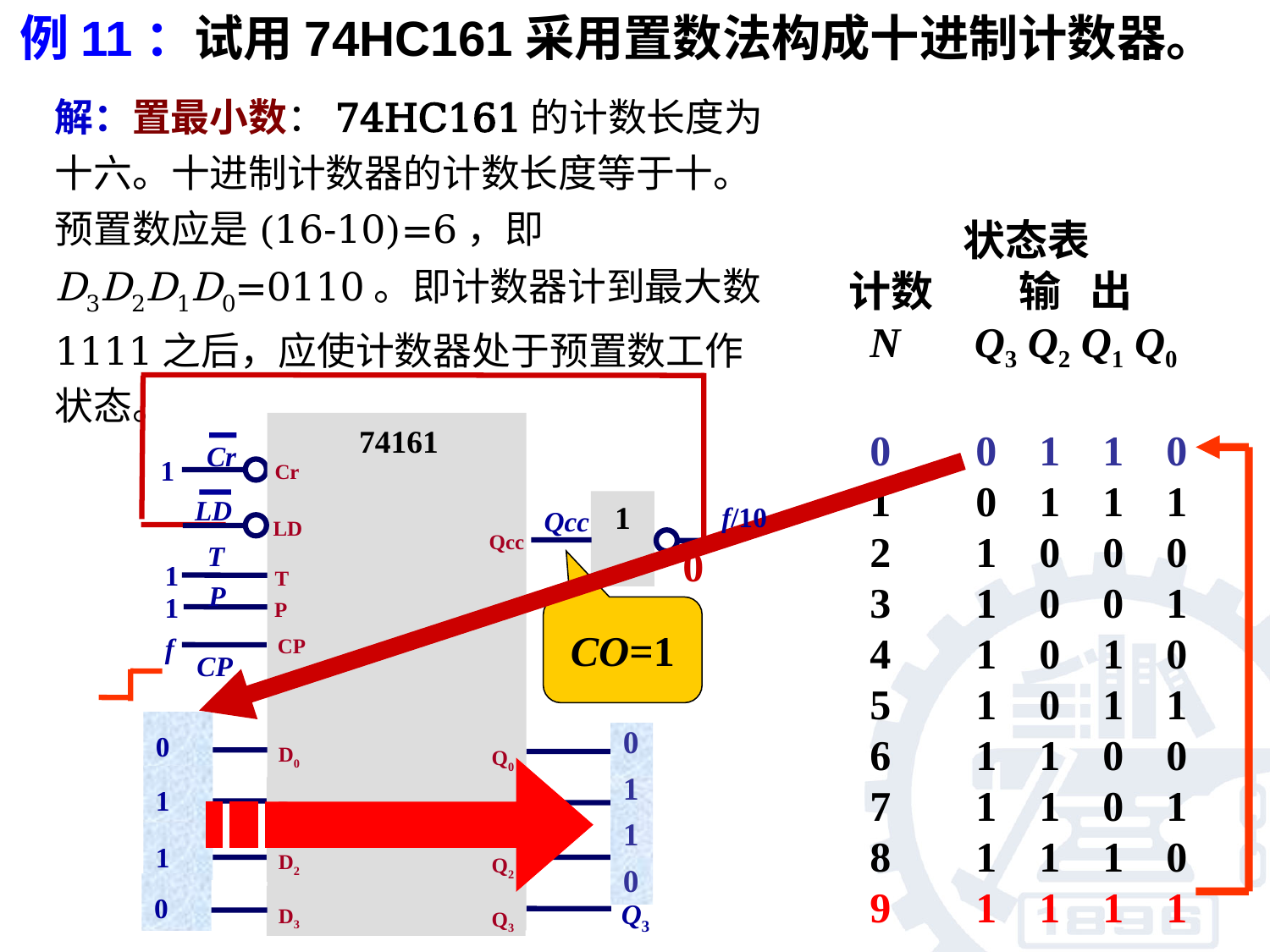

例11：试用74HC161采用置数法构成十进制计数器。

解：置最小数：74HC161的计数长度为十六。十进制计数器的计数长度等于十。预置数应是(16-10)=6，即D3D2D1D0=0110。即计数器计到最大数1111之后，应使计数器处于预置数工作状态。
     状态表
计数         输   出
  N       Q3 Q2 Q1 Q0

  0  	0    1    1    0
  1        0    1    1    1
  2        1    0    0    0
  3        1    0    0    1
  4        1    0    1    0
  5        1    0    1    1
  6        1    1    0    0
  7        1    1    0    1
  8        1    1    1    0
  9        1    1    1    1

74161
Cr

LD
CO
Qcc

T

P

CP

D0
D1
D2
D3
Q0
Q1
Q2
Q3

Cr

1

LD

f/10
Qcc

1

T
P

0
1
1
CO=1
f
CP

0
1
1
0
Q0
0
Q1
1
Q2
1
Q3
0
0
1
1
0